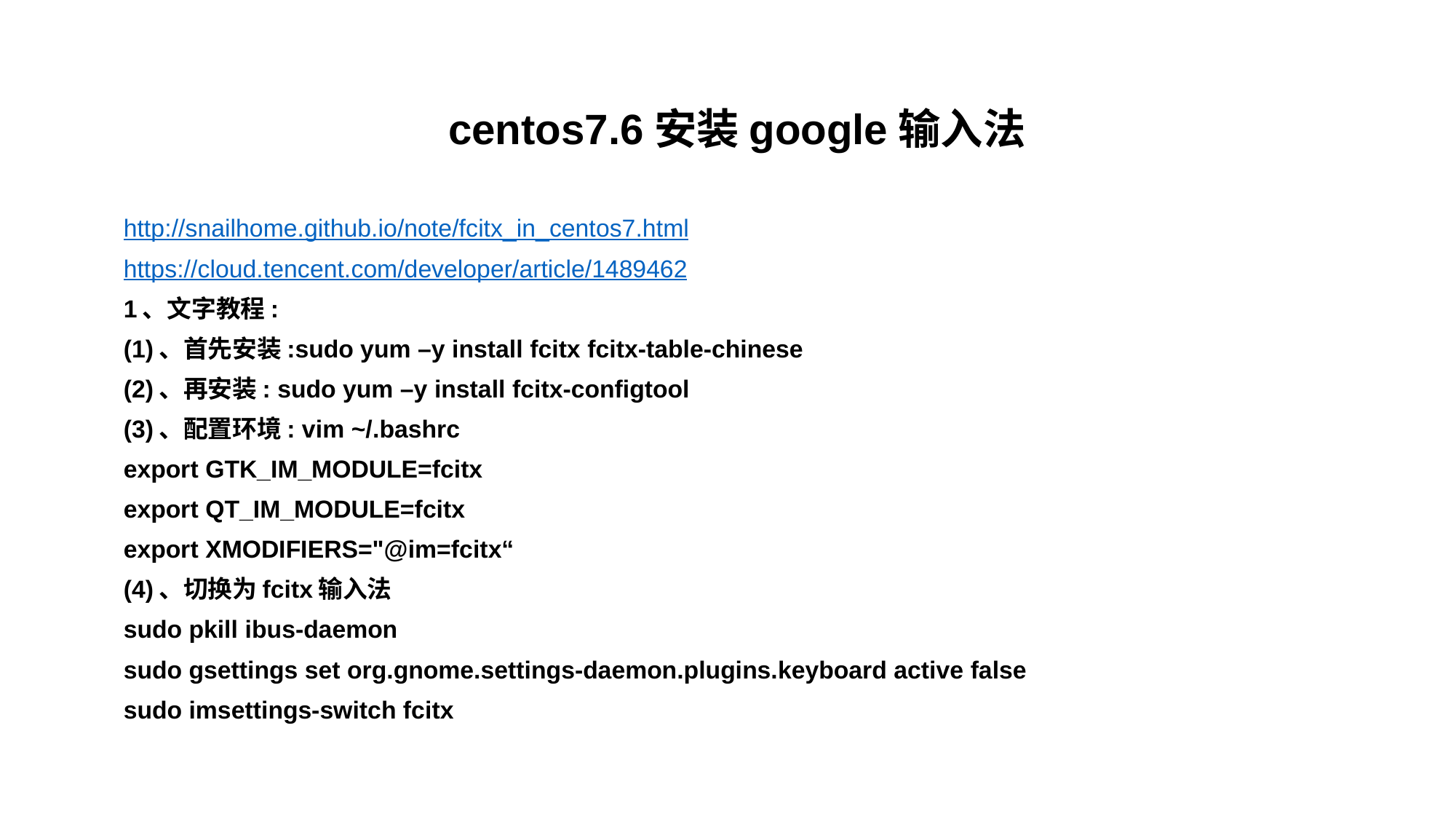

# centos7.6安装google输入法
http://snailhome.github.io/note/fcitx_in_centos7.html
https://cloud.tencent.com/developer/article/1489462
1、文字教程:
(1)、首先安装:sudo yum –y install fcitx fcitx-table-chinese
(2)、再安装: sudo yum –y install fcitx-configtool
(3)、配置环境: vim ~/.bashrc
export GTK_IM_MODULE=fcitx
export QT_IM_MODULE=fcitx
export XMODIFIERS="@im=fcitx“
(4)、切换为fcitx输入法
sudo pkill ibus-daemon
sudo gsettings set org.gnome.settings-daemon.plugins.keyboard active false
sudo imsettings-switch fcitx